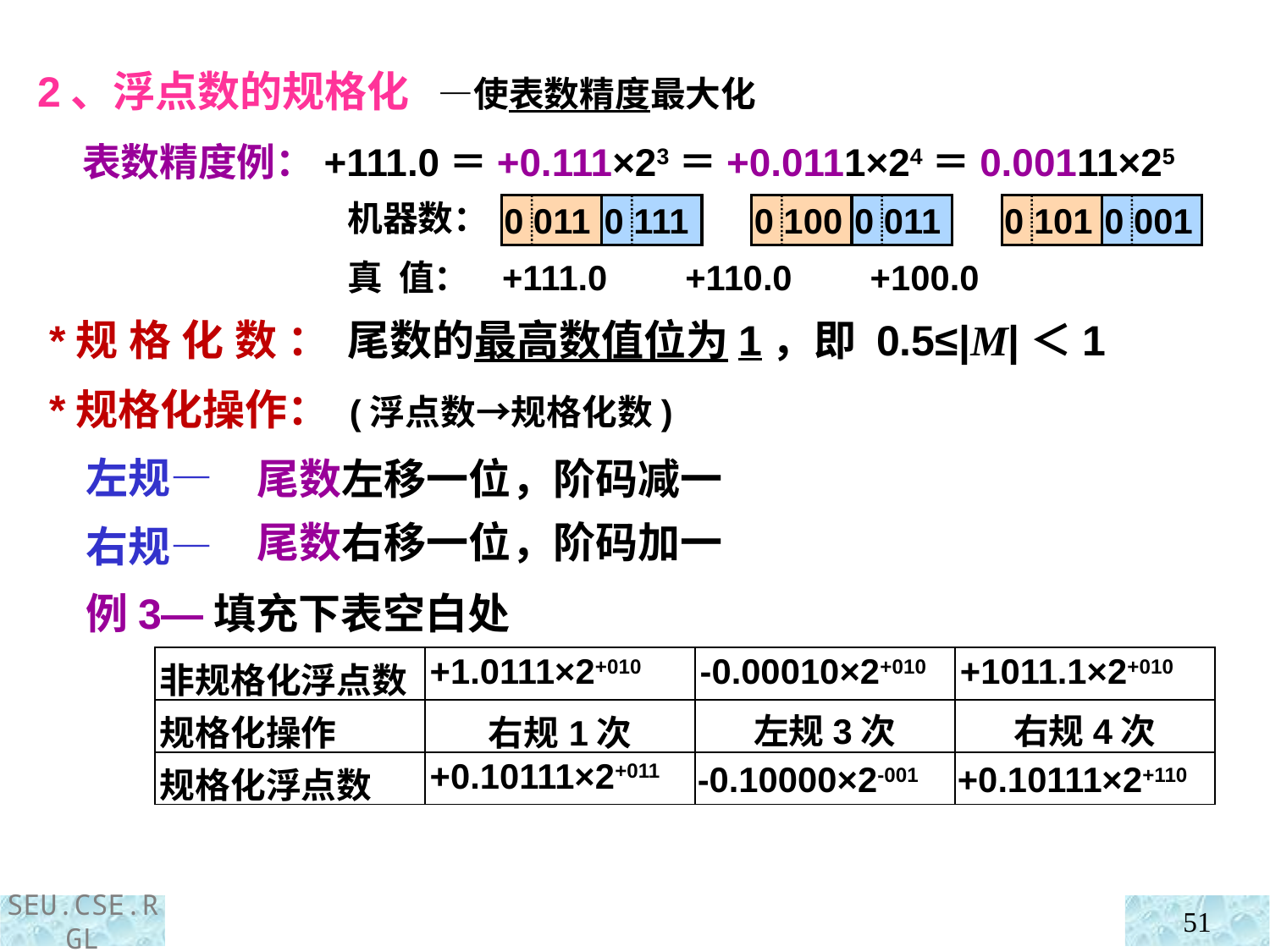

2、浮点数的规格化   —使表数精度最大化

 *规格化数：
 *规格化操作： (浮点数→规格化数)
    左规—
    右规—
    表数精度例：+111.0＝+0.111×23＝+0.0111×24＝0.00111×25
机器数：
真  值：   +111.0        +110.0        +100.0
0 011

0 111

0 100

0 011

0 101

0 001

尾数的最高数值位为1，即 0.5≤|M|＜1
尾数左移一位，阶码减一
尾数右移一位，阶码加一
    例3—填充下表空白处
| 非规格化浮点数 | +1.0111×2+010 | -0.00010×2+010 | +1011.1×2+010 |
| --- | --- | --- | --- |
| 规格化操作 | 右规1次 |  |  |
| 规格化浮点数 | +0.10111×2+011 |  |  |
左规3次
-0.10000×2-001
右规4次
+0.10111×2+110
51